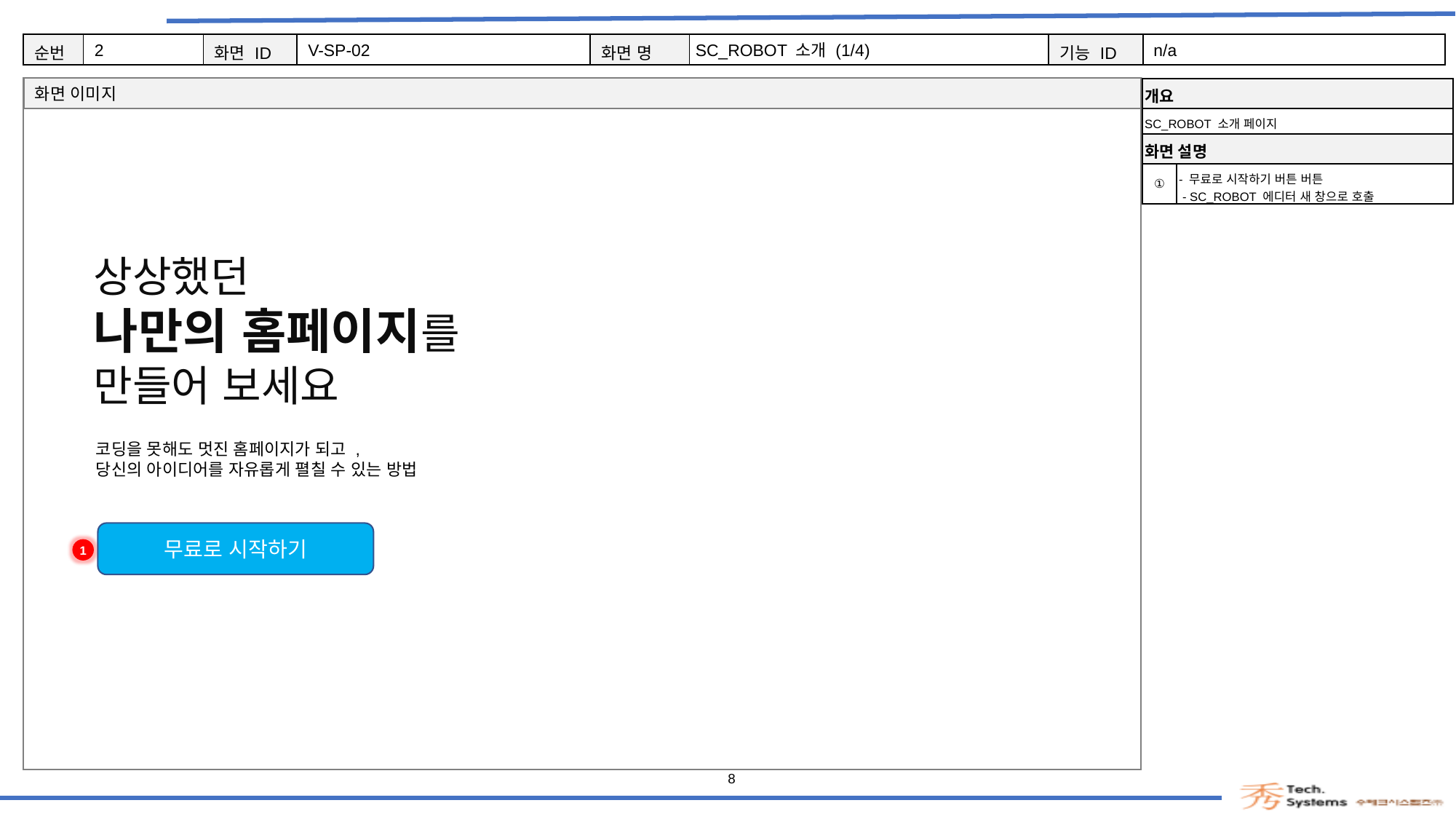

2
V-SP-02
SC_ROBOT 소개 (1/4)
n/a
| 개요 |  |
| --- | --- |
| SC\_ROBOT 소개 페이지 |  |
| 화면 설명 | Description |
| ① | - 무료로 시작하기 버튼 버튼 - SC\_ROBOT 에디터 새 창으로 호출 |
상상했던
나만의 홈페이지를
만들어 보세요
코딩을 못해도 멋진 홈페이지가 되고 ,
당신의 아이디어를 자유롭게 펼칠 수 있는 방법
무료로 시작하기
1